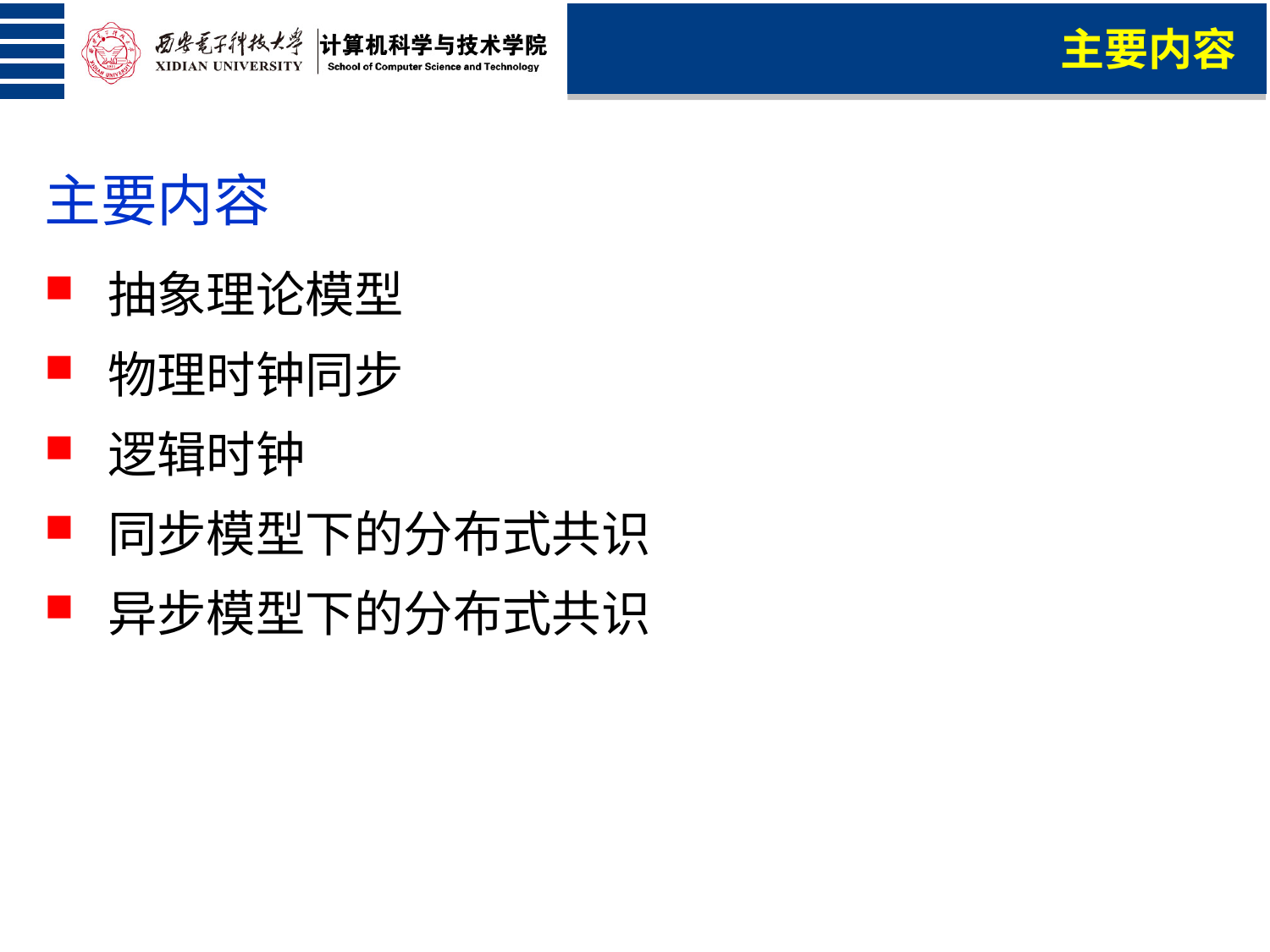

主要内容
主要内容
抽象理论模型
物理时钟同步
逻辑时钟
同步模型下的分布式共识
异步模型下的分布式共识